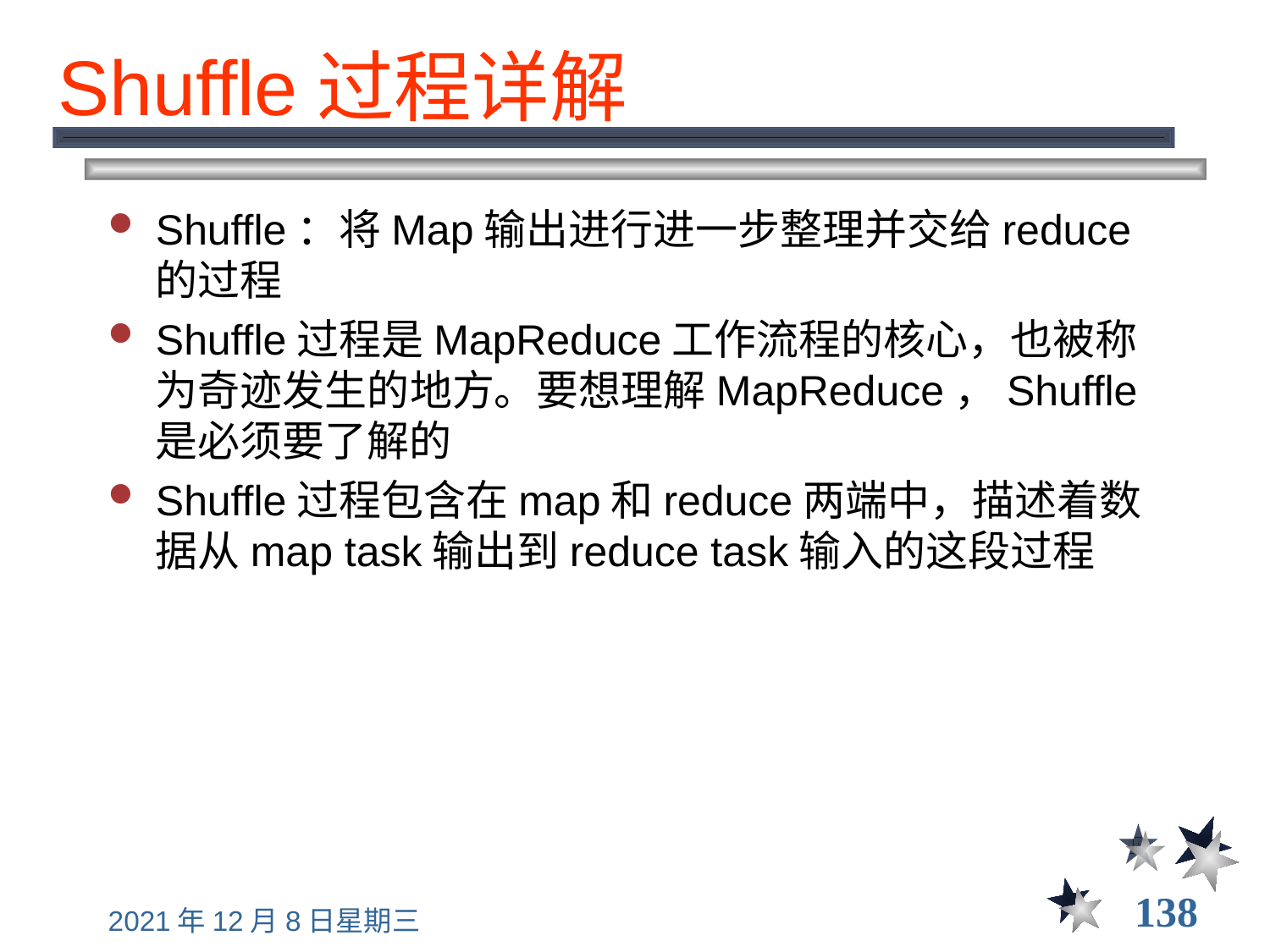

# Shuffle过程详解
Shuffle：将Map输出进行进一步整理并交给reduce的过程
Shuffle过程是MapReduce工作流程的核心，也被称为奇迹发生的地方。要想理解MapReduce，Shuffle是必须要了解的
Shuffle过程包含在map和reduce两端中，描述着数据从map task输出到reduce task输入的这段过程

138
2021年12月8日星期三
大数据管理----前言